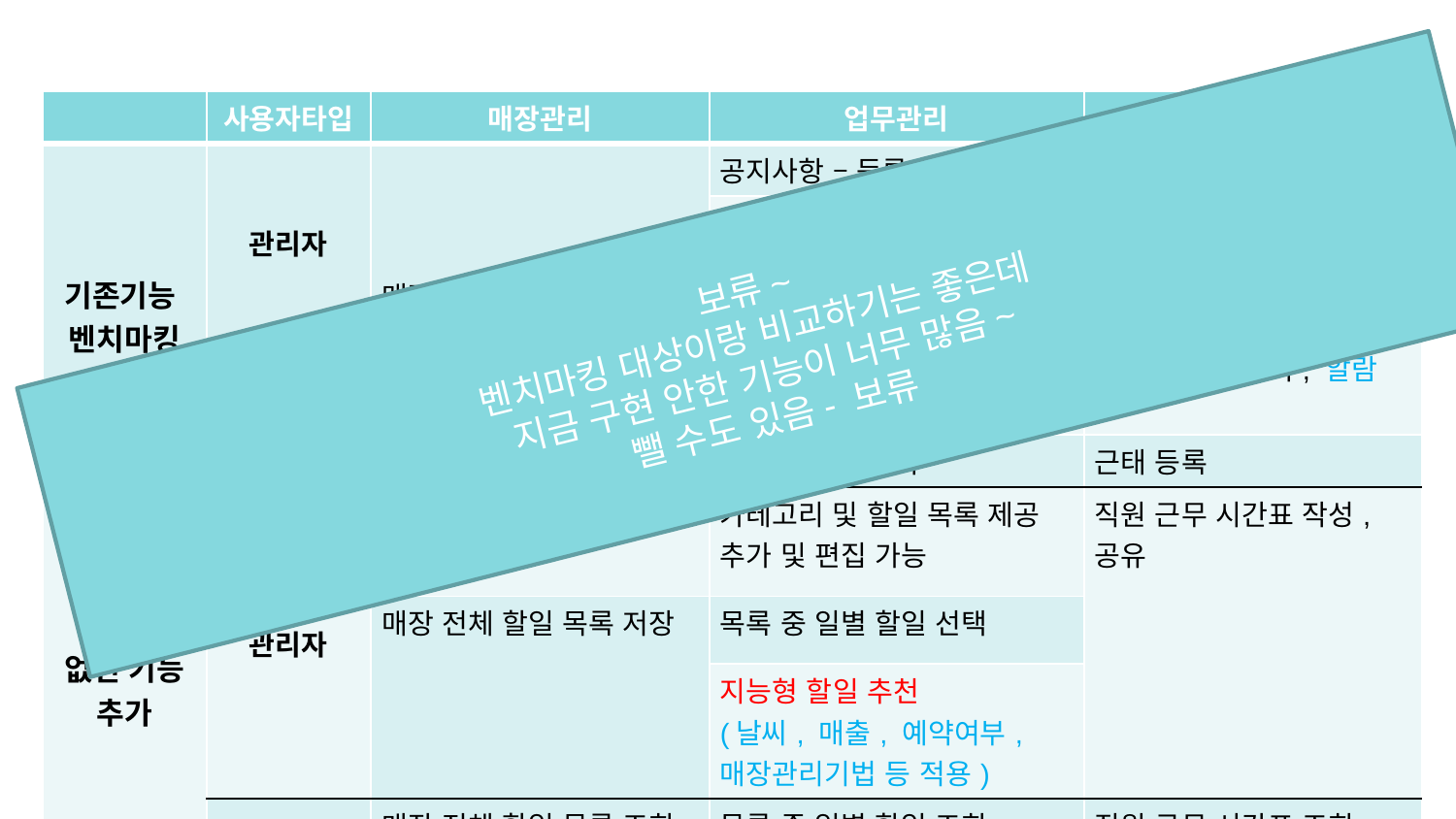

|  | 사용자타입 | 매장관리 | 업무관리 | 직원관리 |
| --- | --- | --- | --- | --- |
| 기존기능 벤치마킹 | 관리자 | 매장 현장 상황 등록, 조회 | 공지사항 – 등록 | 업무 담당자 지정 |
|  |  |  | 업무 리스트 설정, 편집, 공유 | 현재 근무 중인 직원 조회 |
|  |  |  | 자동 반복 설정 | 직원 근태 조회 |
|  | 직원 |  | 공지사항 – 조회, 알람, 댓글 | 업무 담당자 조회, 알람 |
|  |  |  | 업무 리스트 조회 | 근태 등록 |
| 없던 기능 추가 | 관리자 | 매장 관리 이론 정보 제공 | 카테고리 및 할일 목록 제공 추가 및 편집 가능 | 직원 근무 시간표 작성, 공유 |
|  |  | 매장 전체 할일 목록 저장 | 목록 중 일별 할일 선택 |  |
|  |  |  | 지능형 할일 추천 (날씨, 매출, 예약여부, 매장관리기법 등 적용) |  |
|  | 직원 | 매장 전체 할일 목록 조회 | 목록 중 일별 할일 조회 | 직원 근무 시간표 조회, 수정신청 |
보류~
벤치마킹 대상이랑 비교하기는 좋은데
지금 구현 안한 기능이 너무 많음~
뺄 수도 있음- 보류